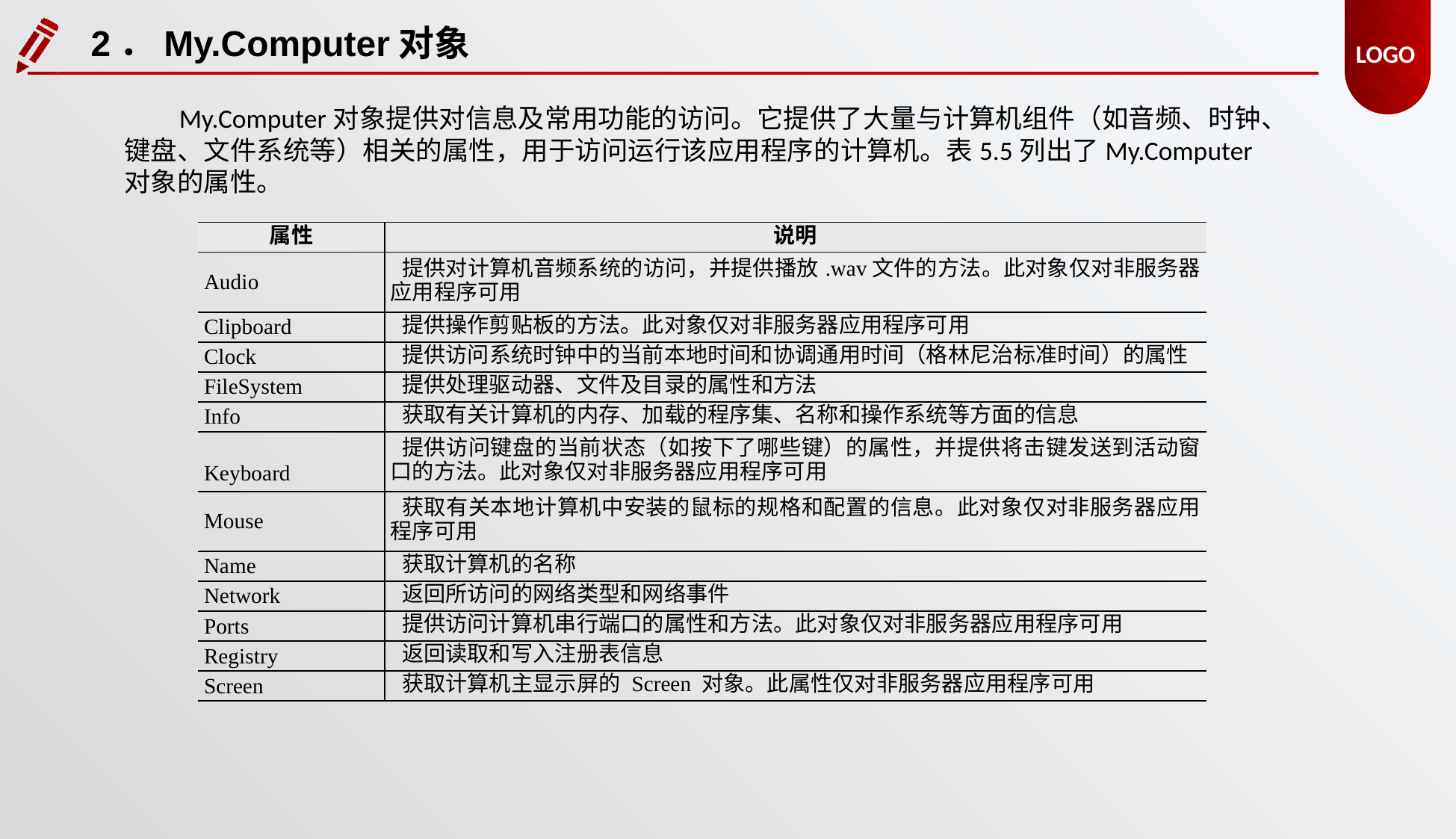

2．My.Computer对象
My.Computer对象提供对信息及常用功能的访问。它提供了大量与计算机组件（如音频、时钟、键盘、文件系统等）相关的属性，用于访问运行该应用程序的计算机。表5.5列出了My.Computer对象的属性。
| 属性 | 说明 |
| --- | --- |
| Audio | 提供对计算机音频系统的访问，并提供播放.wav文件的方法。此对象仅对非服务器应用程序可用 |
| Clipboard | 提供操作剪贴板的方法。此对象仅对非服务器应用程序可用 |
| Clock | 提供访问系统时钟中的当前本地时间和协调通用时间（格林尼治标准时间）的属性 |
| FileSystem | 提供处理驱动器、文件及目录的属性和方法 |
| Info | 获取有关计算机的内存、加载的程序集、名称和操作系统等方面的信息 |
| Keyboard | 提供访问键盘的当前状态（如按下了哪些键）的属性，并提供将击键发送到活动窗口的方法。此对象仅对非服务器应用程序可用 |
| Mouse | 获取有关本地计算机中安装的鼠标的规格和配置的信息。此对象仅对非服务器应用程序可用 |
| Name | 获取计算机的名称 |
| Network | 返回所访问的网络类型和网络事件 |
| Ports | 提供访问计算机串行端口的属性和方法。此对象仅对非服务器应用程序可用 |
| Registry | 返回读取和写入注册表信息 |
| Screen | 获取计算机主显示屏的 Screen 对象。此属性仅对非服务器应用程序可用 |